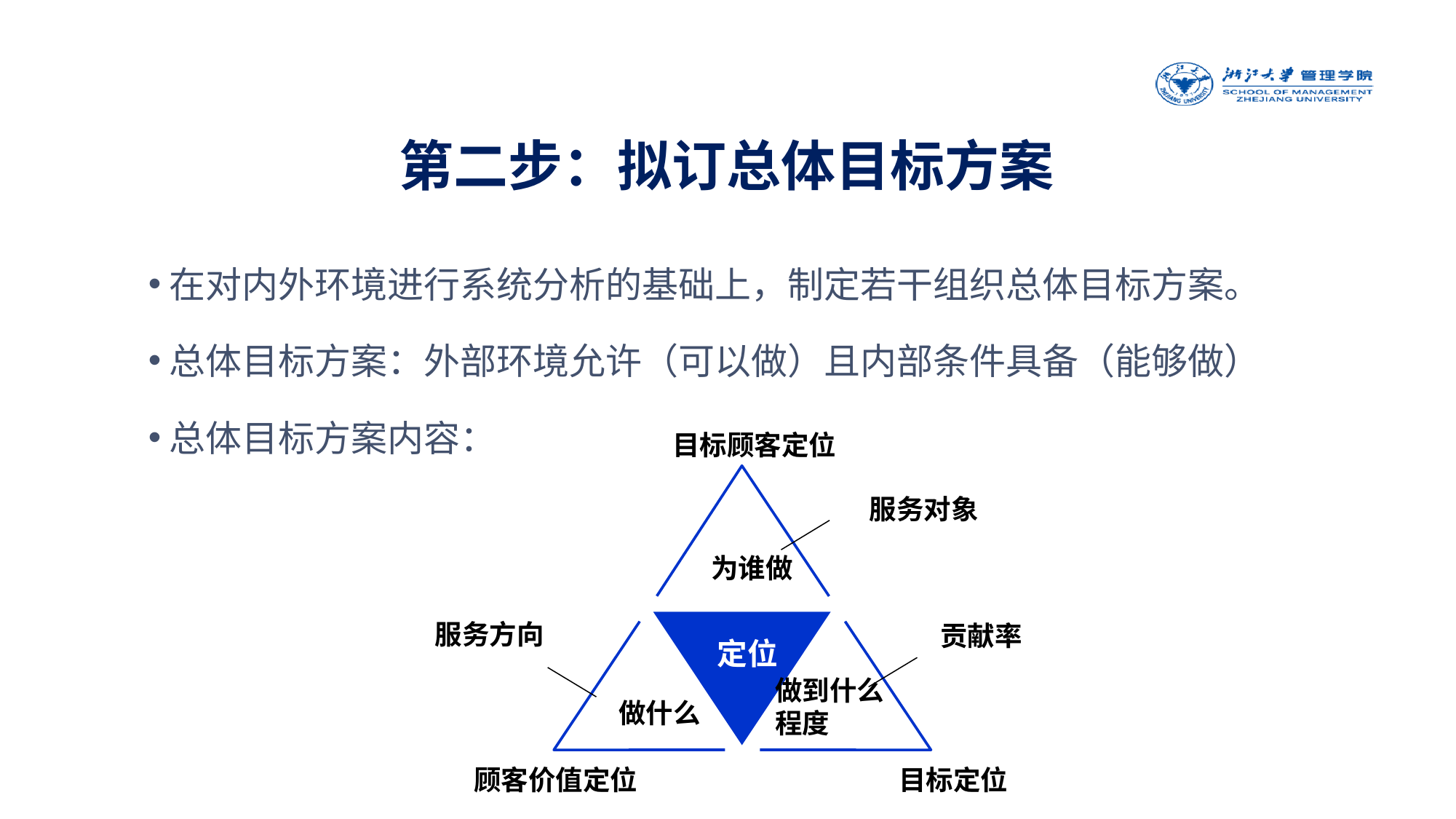

第二步：拟订总体目标方案
在对内外环境进行系统分析的基础上，制定若干组织总体目标方案。
总体目标方案：外部环境允许（可以做）且内部条件具备（能够做）
总体目标方案内容：

目标顾客定位

为谁做

定位
做到什么程度
做什么
目标定位
顾客价值定位
服务对象

服务方向
贡献率